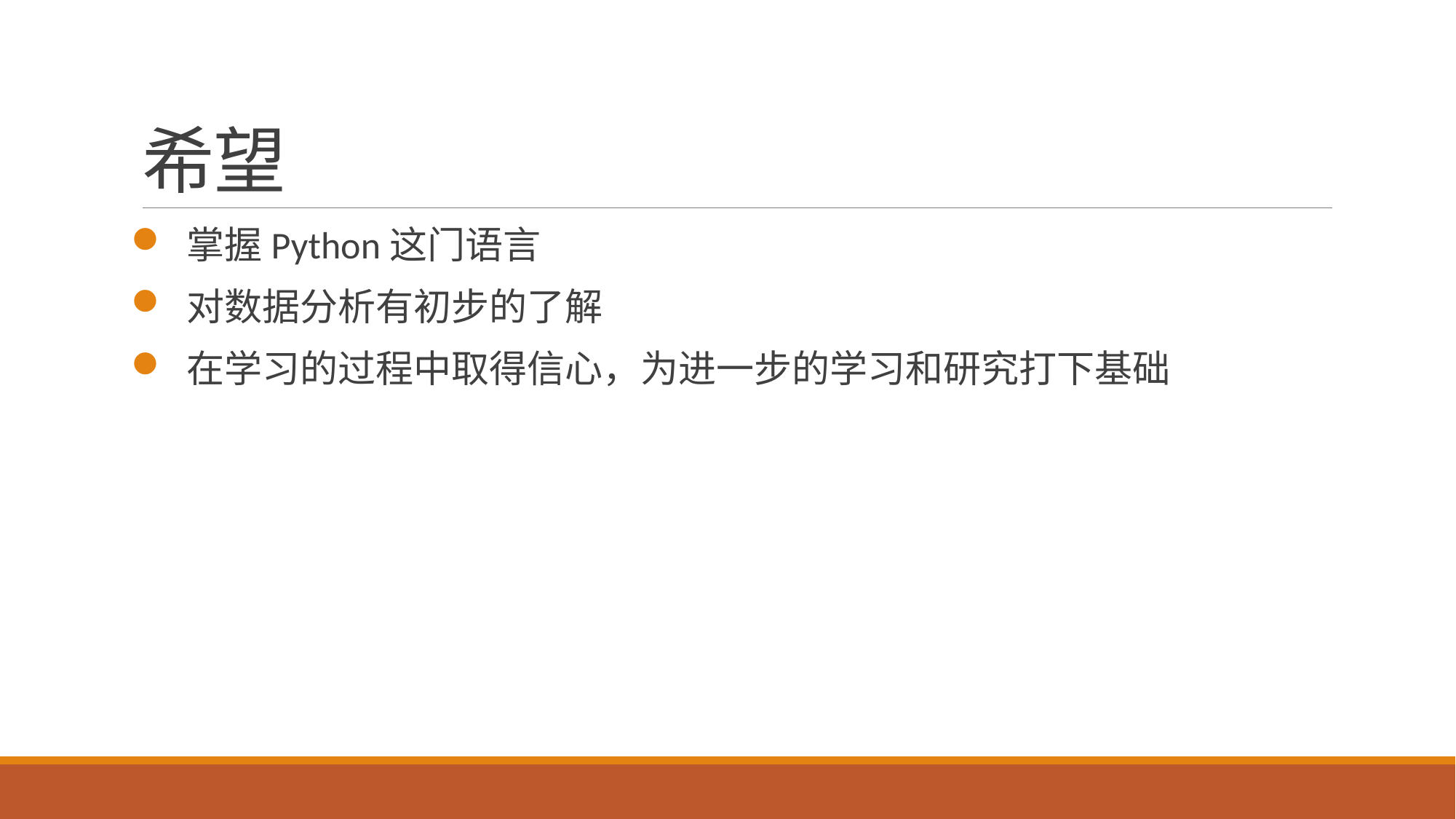

# 希望
 掌握Python这门语言
 对数据分析有初步的了解
 在学习的过程中取得信心，为进一步的学习和研究打下基础